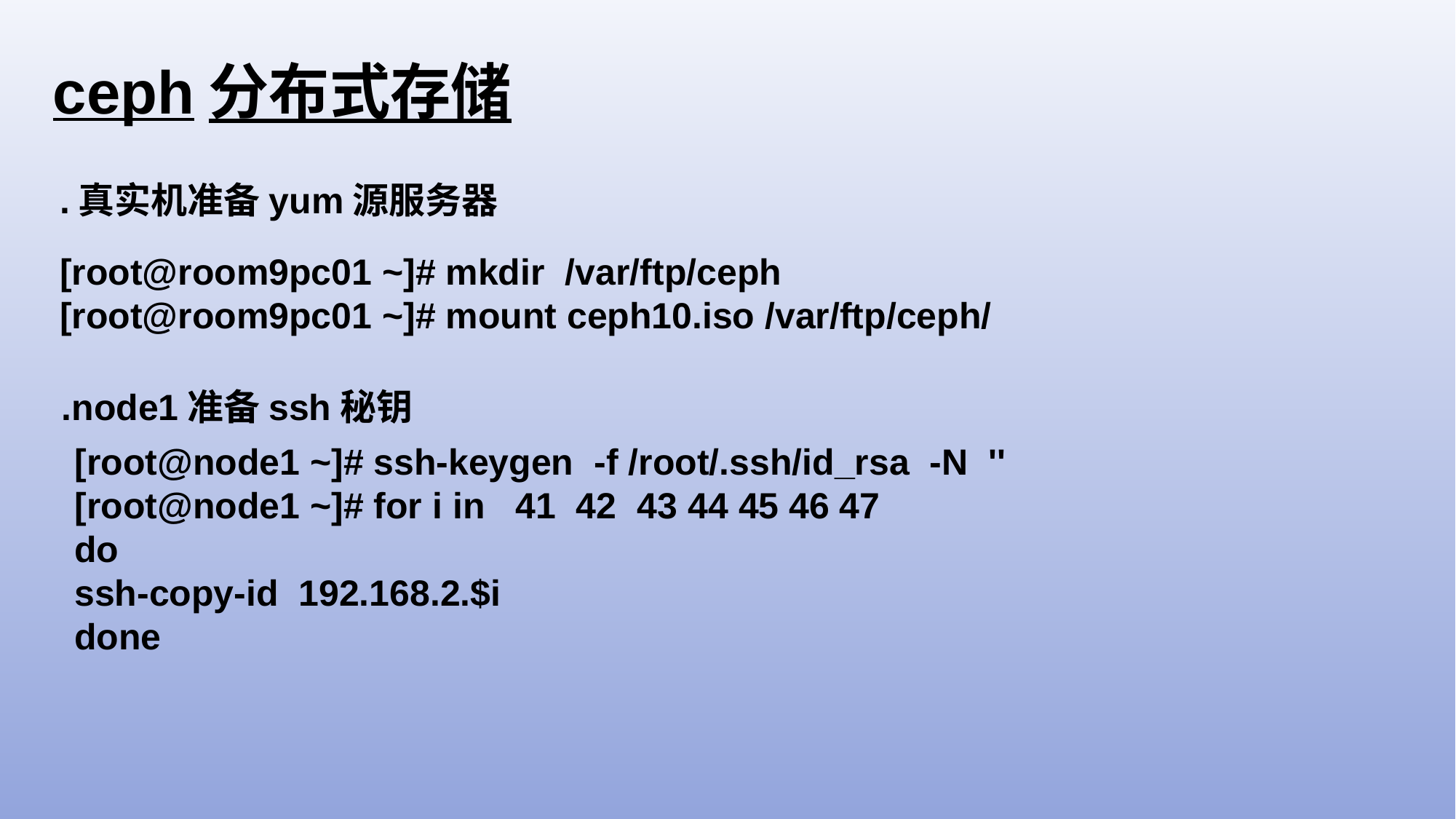

ceph分布式存储
.真实机准备yum源服务器
[root@room9pc01 ~]# mkdir  /var/ftp/ceph
[root@room9pc01 ~]# mount ceph10.iso /var/ftp/ceph/
.node1准备ssh秘钥
[root@node1 ~]# ssh-keygen  -f /root/.ssh/id_rsa  -N  ''
[root@node1 ~]# for i in   41  42  43 44 45 46 47
do
ssh-copy-id  192.168.2.$i
done